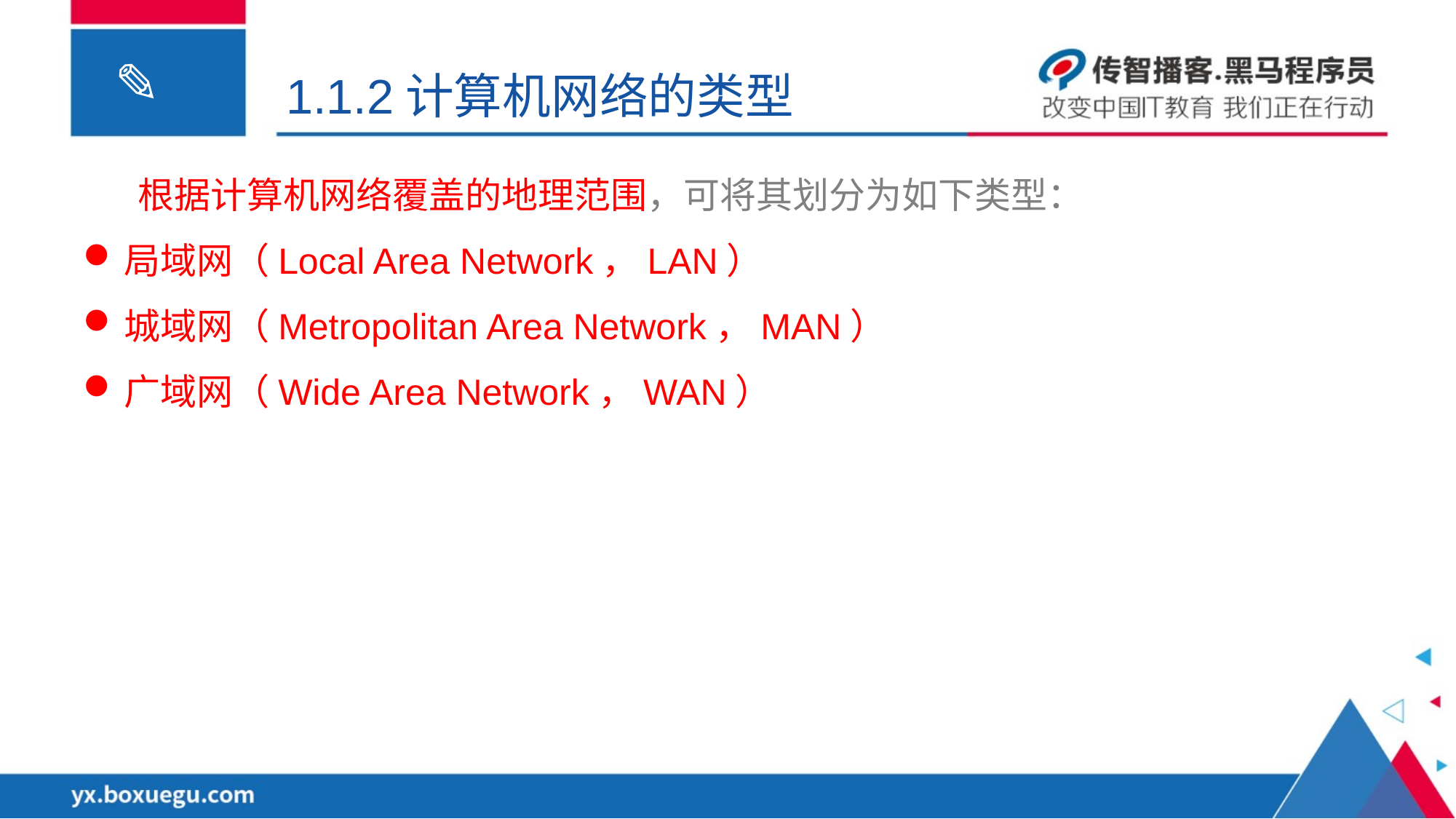

1.1.2计算机网络的类型
根据计算机网络覆盖的地理范围，可将其划分为如下类型：
局域网（Local Area Network，LAN）
城域网（Metropolitan Area Network，MAN）
广域网（Wide Area Network，WAN）